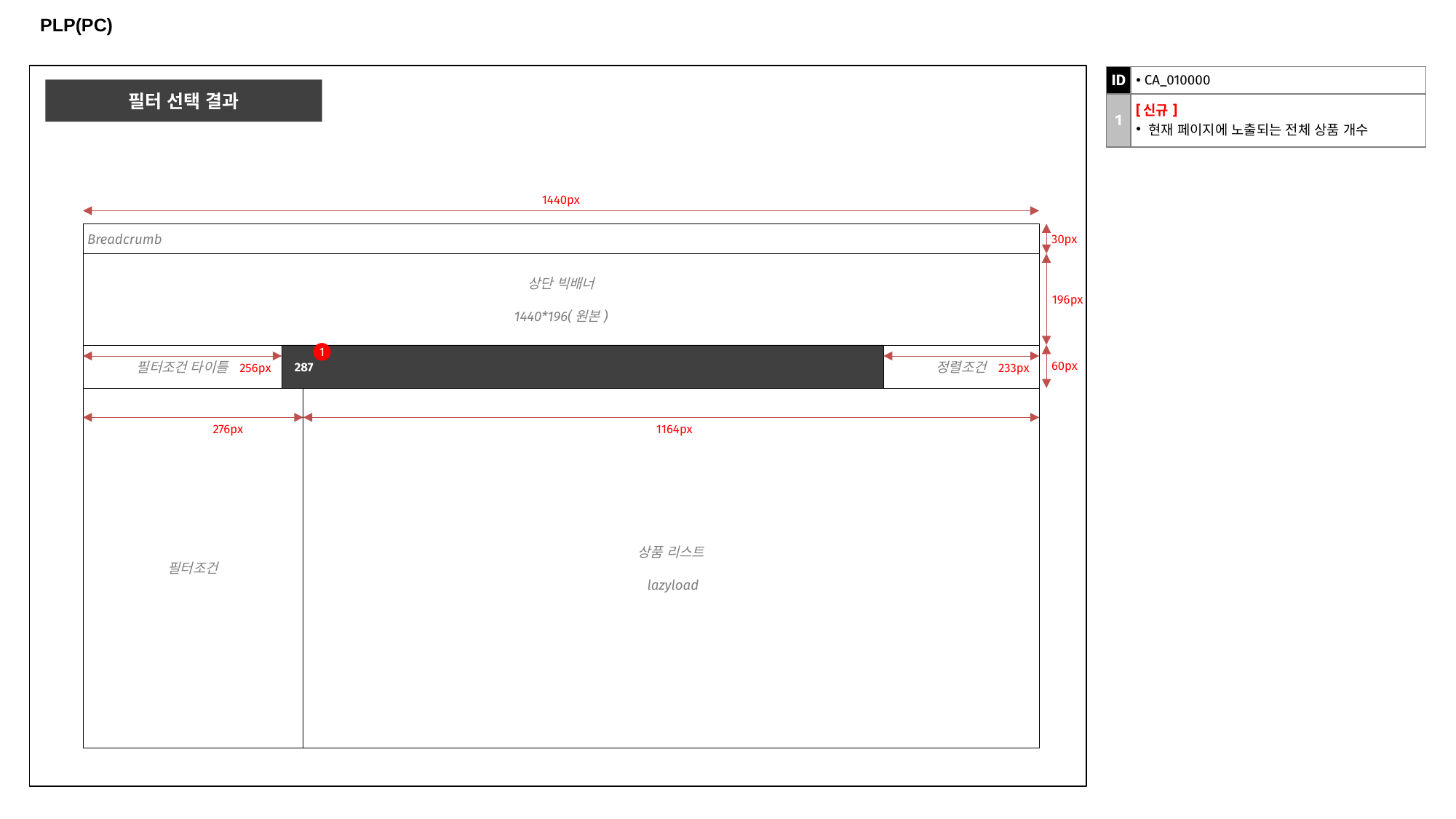

# PLP(PC)

| ID | CA\_010000 |
| --- | --- |
| 1 | [신규] 현재 페이지에 노출되는 전체 상품 개수 |
필터 선택 결과
1440px
Breadcrumb
30px
상단 빅배너

1440*196(원본)
196px
1
필터조건 타이틀

정렬조건
287
60px
256px
233px
필터조건
상품 리스트

 lazyload
276px
1164px